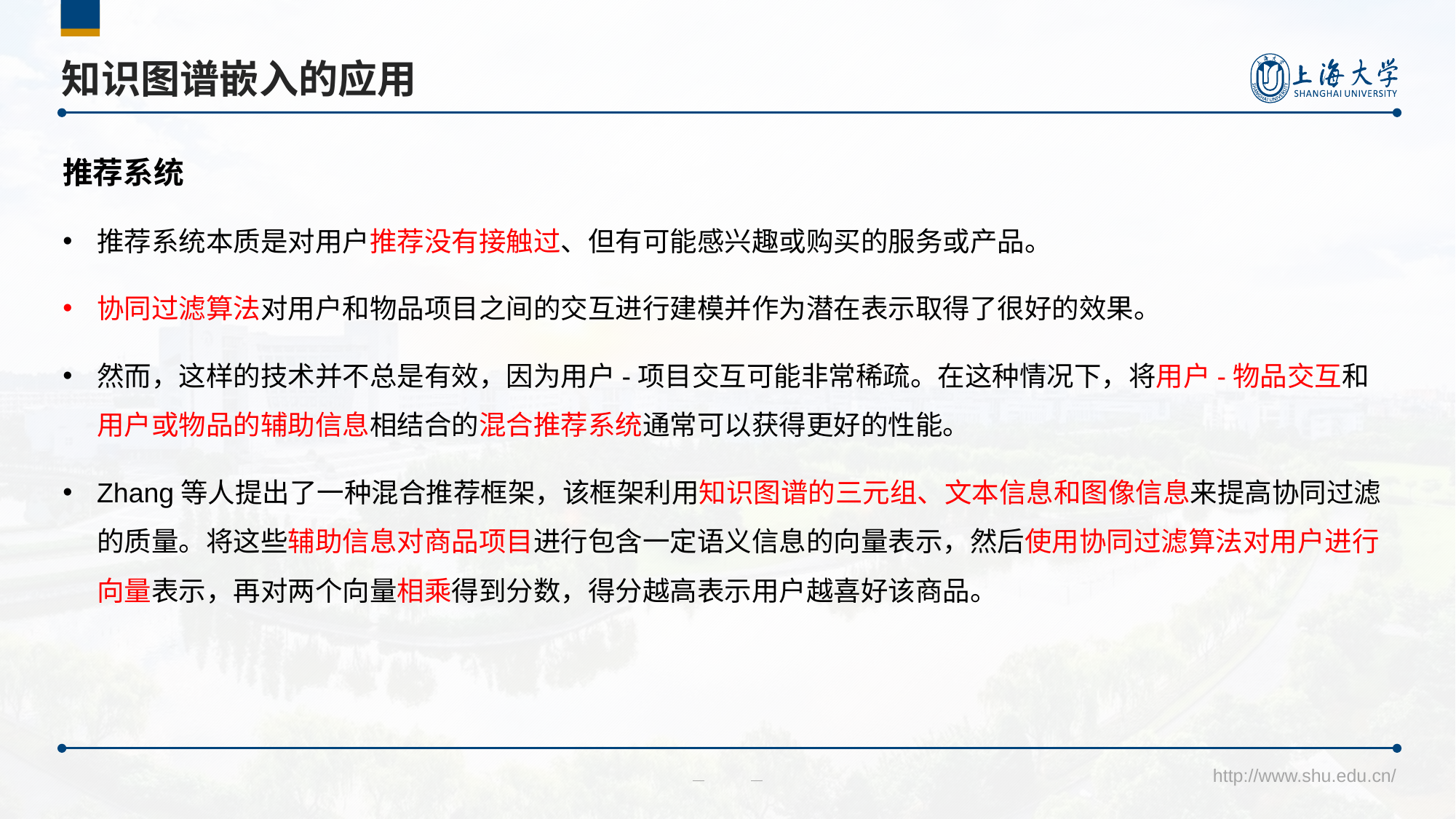

# 知识图谱嵌入的应用
推荐系统
推荐系统本质是对用户推荐没有接触过、但有可能感兴趣或购买的服务或产品。
协同过滤算法对用户和物品项目之间的交互进行建模并作为潜在表示取得了很好的效果。
然而，这样的技术并不总是有效，因为用户-项目交互可能非常稀疏。在这种情况下，将用户-物品交互和用户或物品的辅助信息相结合的混合推荐系统通常可以获得更好的性能。
Zhang等人提出了一种混合推荐框架，该框架利用知识图谱的三元组、文本信息和图像信息来提高协同过滤的质量。将这些辅助信息对商品项目进行包含一定语义信息的向量表示，然后使用协同过滤算法对用户进行向量表示，再对两个向量相乘得到分数，得分越高表示用户越喜好该商品。
29